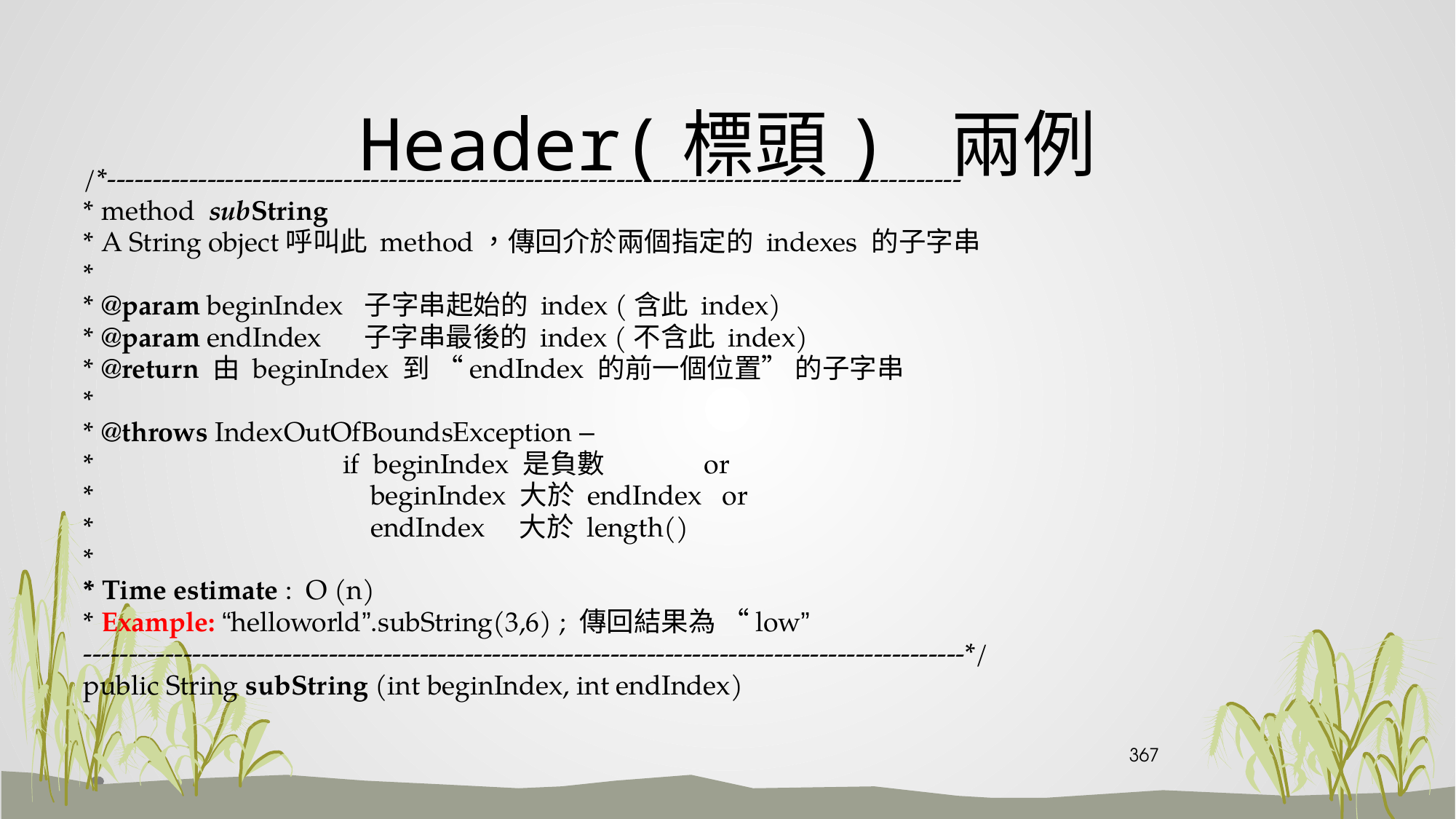

# Header(標頭) 兩例
/*----------------------------------------------------------------------------------------------
* method  subString
* A String object呼叫此 method，傳回介於兩個指定的 indexes 的子字串
*
* @param beginIndex  子字串起始的 index (含此 index)
* @param endIndex     子字串最後的 index (不含此 index)
* @return 由 beginIndex 到 “endIndex 的前一個位置” 的子字串
*
* @throws IndexOutOfBoundsException –
*			if  beginIndex 是負數               or
*			    beginIndex 大於 endIndex   or
*			    endIndex    大於 length()
*
* Time estimate :  O (n)
* Example: “helloworld”.subString(3,6) ; 傳回結果為 “low”
-------------------------------------------------------------------------------------------------*/
public String subString (int beginIndex, int endIndex)

367